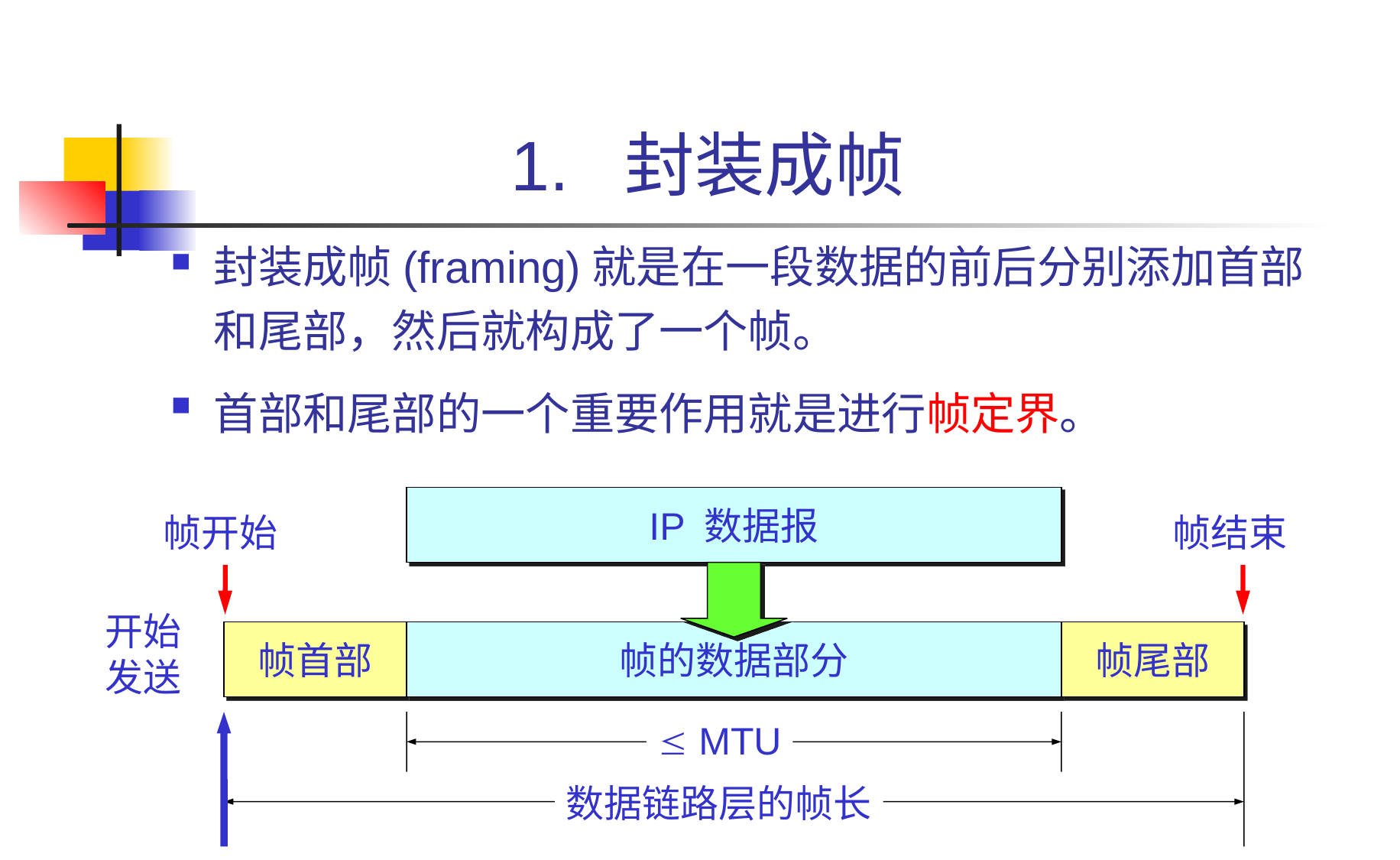

# 1.  封装成帧
封装成帧(framing)就是在一段数据的前后分别添加首部和尾部，然后就构成了一个帧。
首部和尾部的一个重要作用就是进行帧定界。
IP 数据报
帧开始
帧结束

开始
发送
帧首部
帧的数据部分
帧尾部
≤ MTU

数据链路层的帧长